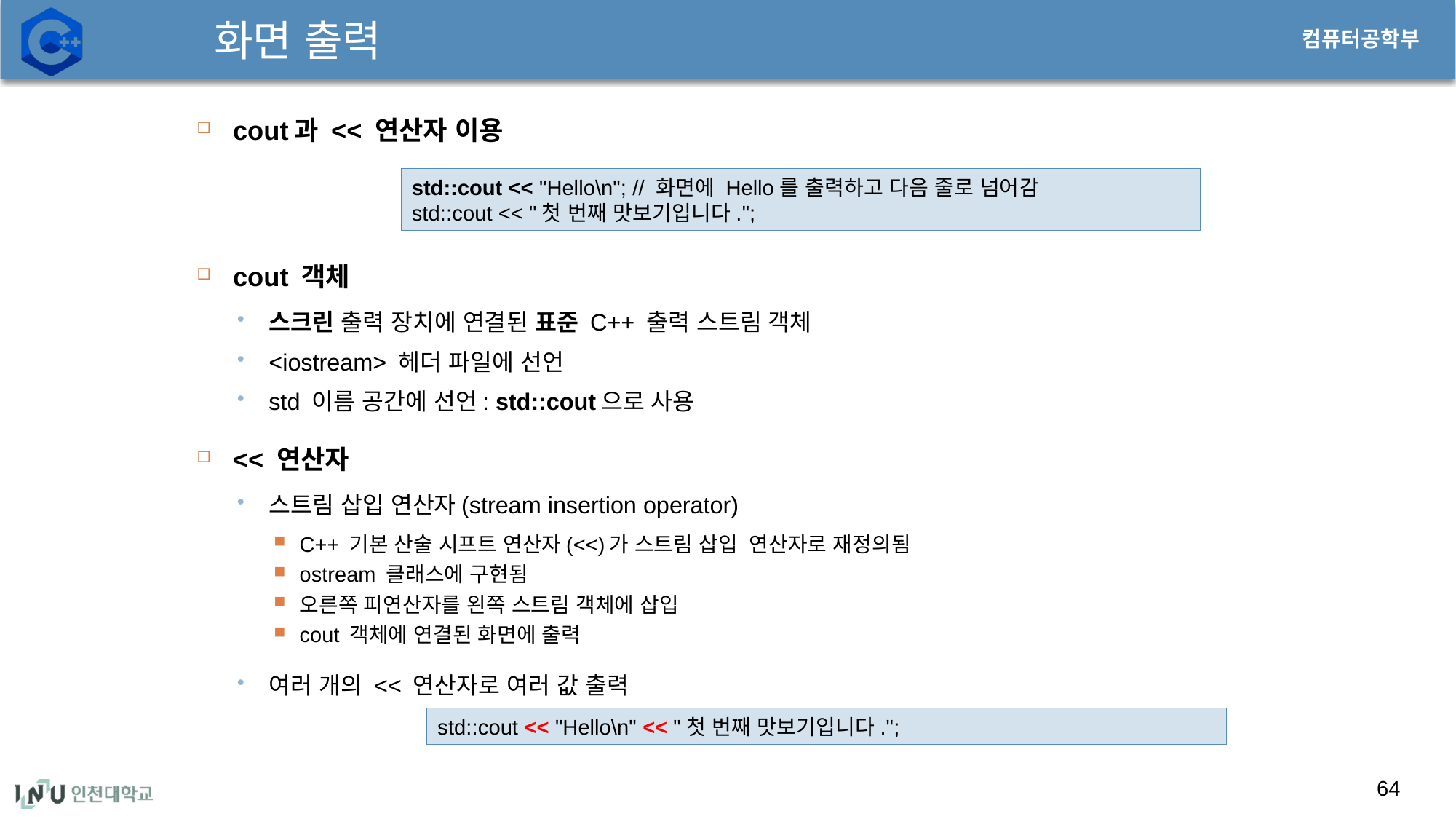

# 화면 출력
cout과 << 연산자 이용

cout 객체
스크린 출력 장치에 연결된 표준 C++ 출력 스트림 객체
<iostream> 헤더 파일에 선언
std 이름 공간에 선언: std::cout으로 사용
<< 연산자
스트림 삽입 연산자(stream insertion operator)
C++ 기본 산술 시프트 연산자(<<)가 스트림 삽입  연산자로 재정의됨
ostream 클래스에 구현됨
오른쪽 피연산자를 왼쪽 스트림 객체에 삽입
cout 객체에 연결된 화면에 출력
여러 개의 << 연산자로 여러 값 출력
64
std::cout << "Hello\n"; // 화면에 Hello를 출력하고 다음 줄로 넘어감
std::cout << "첫 번째 맛보기입니다.";
std::cout << "Hello\n" << "첫 번째 맛보기입니다.";